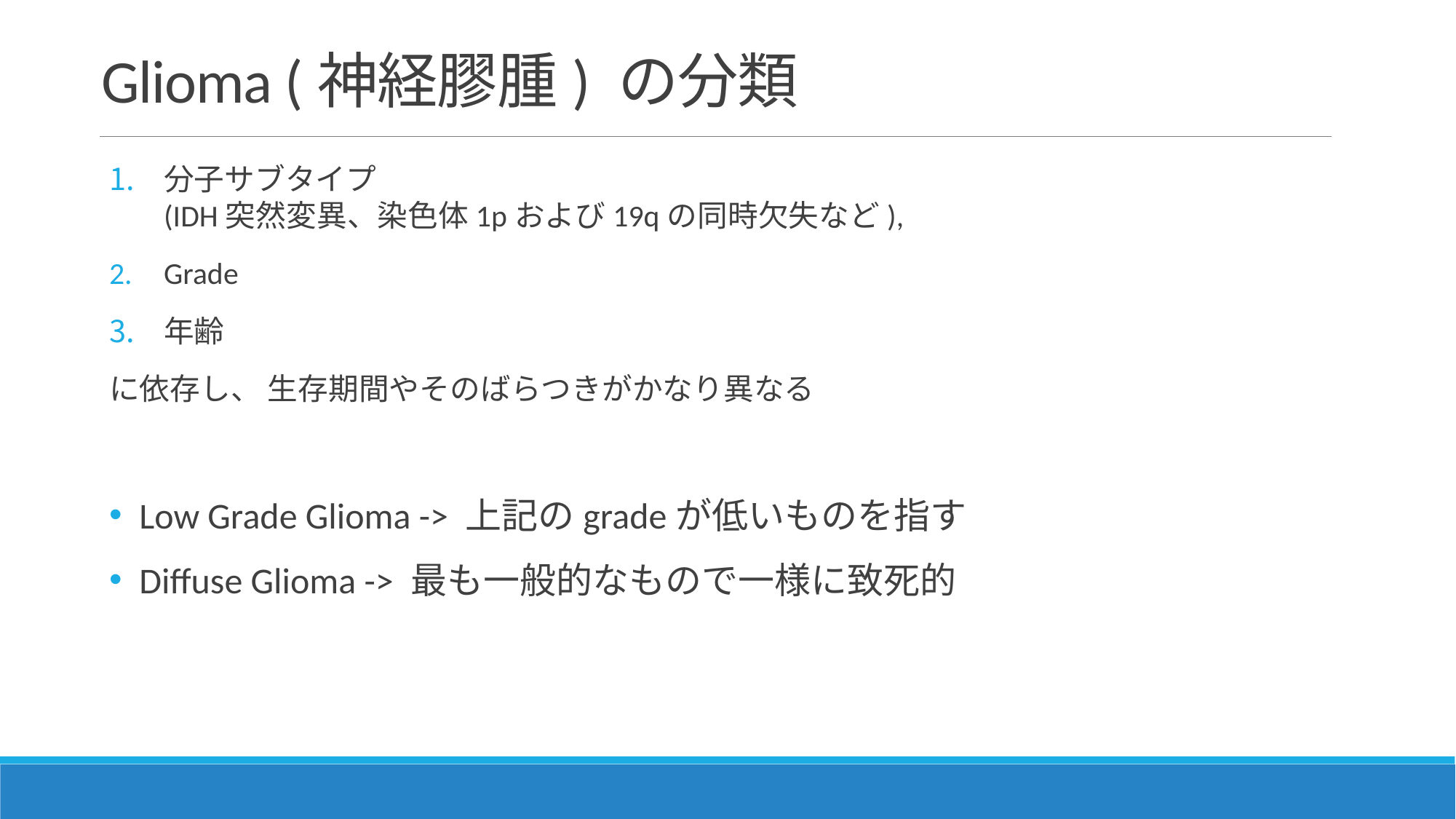

# Glioma (神経膠腫) の分類
分子サブタイプ
(IDH突然変異、染色体1pおよび19qの同時欠失など),
Grade
年齢
に依存し、 生存期間やそのばらつきがかなり異なる

Low Grade Glioma -> 上記のgradeが低いものを指す
Diffuse Glioma -> 最も一般的なもので一様に致死的